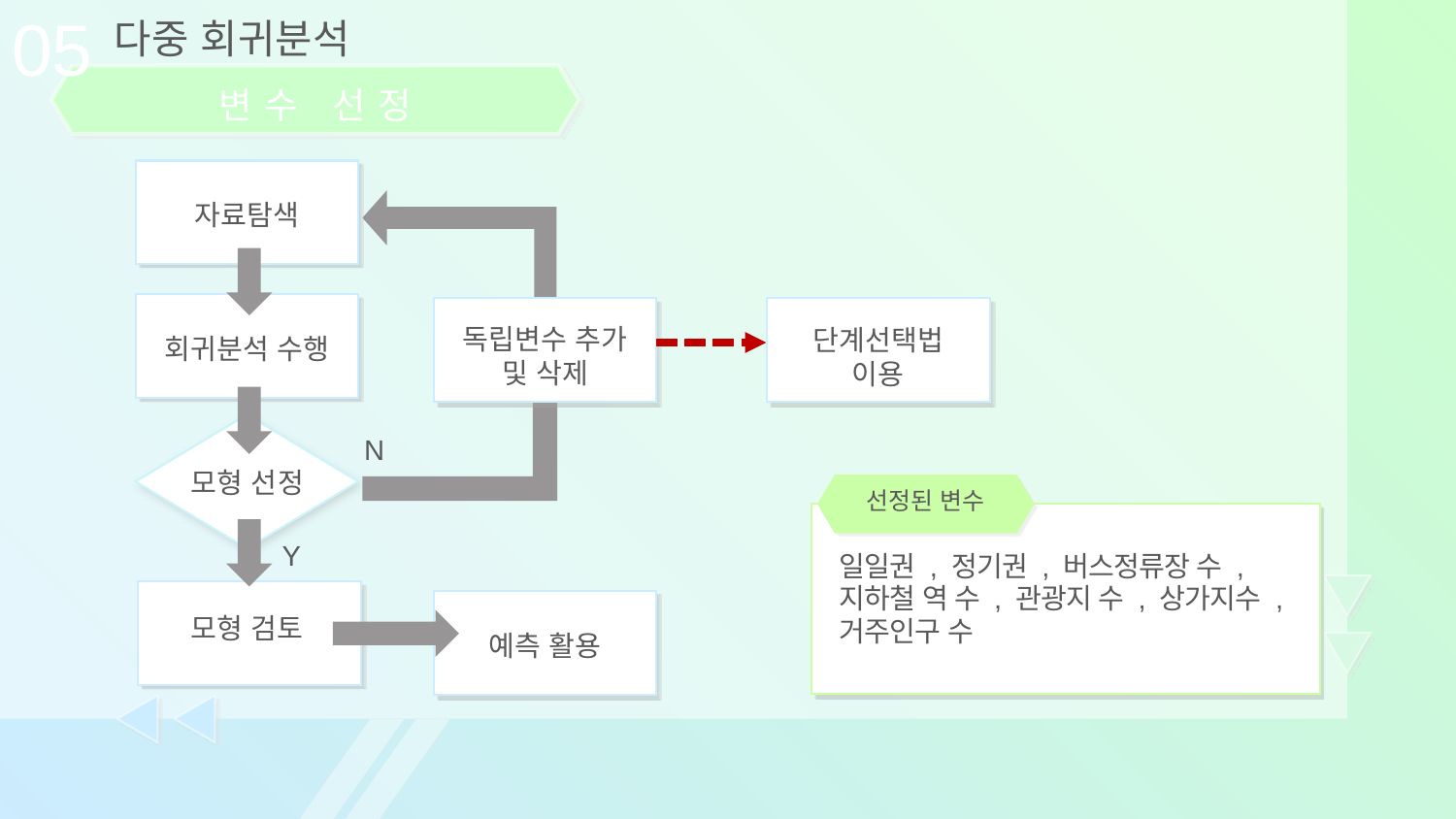

05
다중 회귀분석
변수 선정

자료탐색

독립변수 추가
및 삭제
회귀분석 수행

모형 선정

모형 검토

예측 활용

단계선택법
이용
N

선정된 변수

일일권 , 정기권 , 버스정류장 수 ,
지하철 역 수 , 관광지 수 , 상가지수 ,
거주인구 수
Y